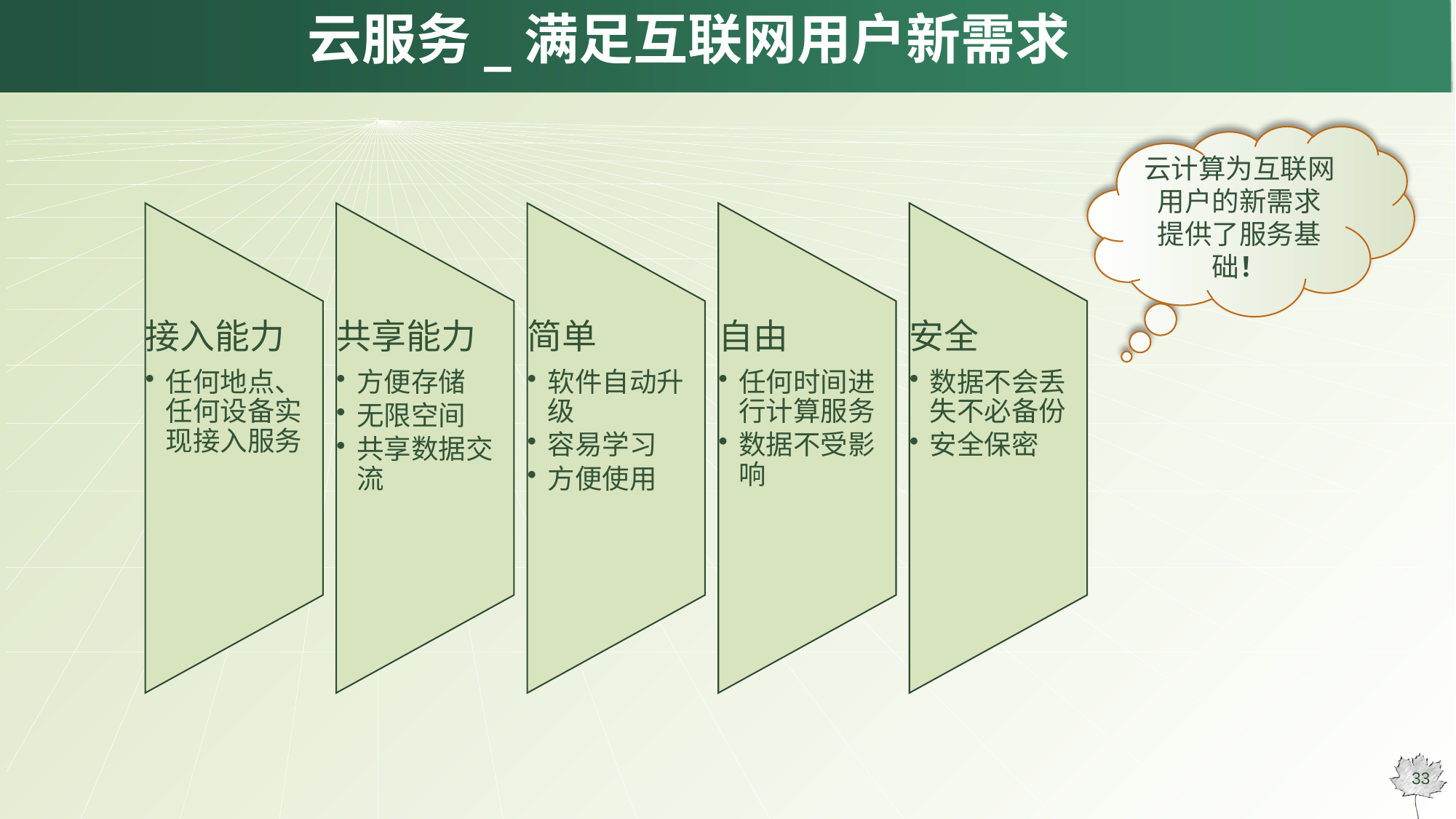

# 云服务_满足互联网用户新需求
云计算为互联网用户的新需求
提供了服务基础！
接入能力
任何地点、任何设备实现接入服务
共享能力
方便存储
无限空间
共享数据交流
简单
软件自动升级
容易学习
方便使用
自由
任何时间进行计算服务
数据不受影响
安全
数据不会丢失不必备份
安全保密
33